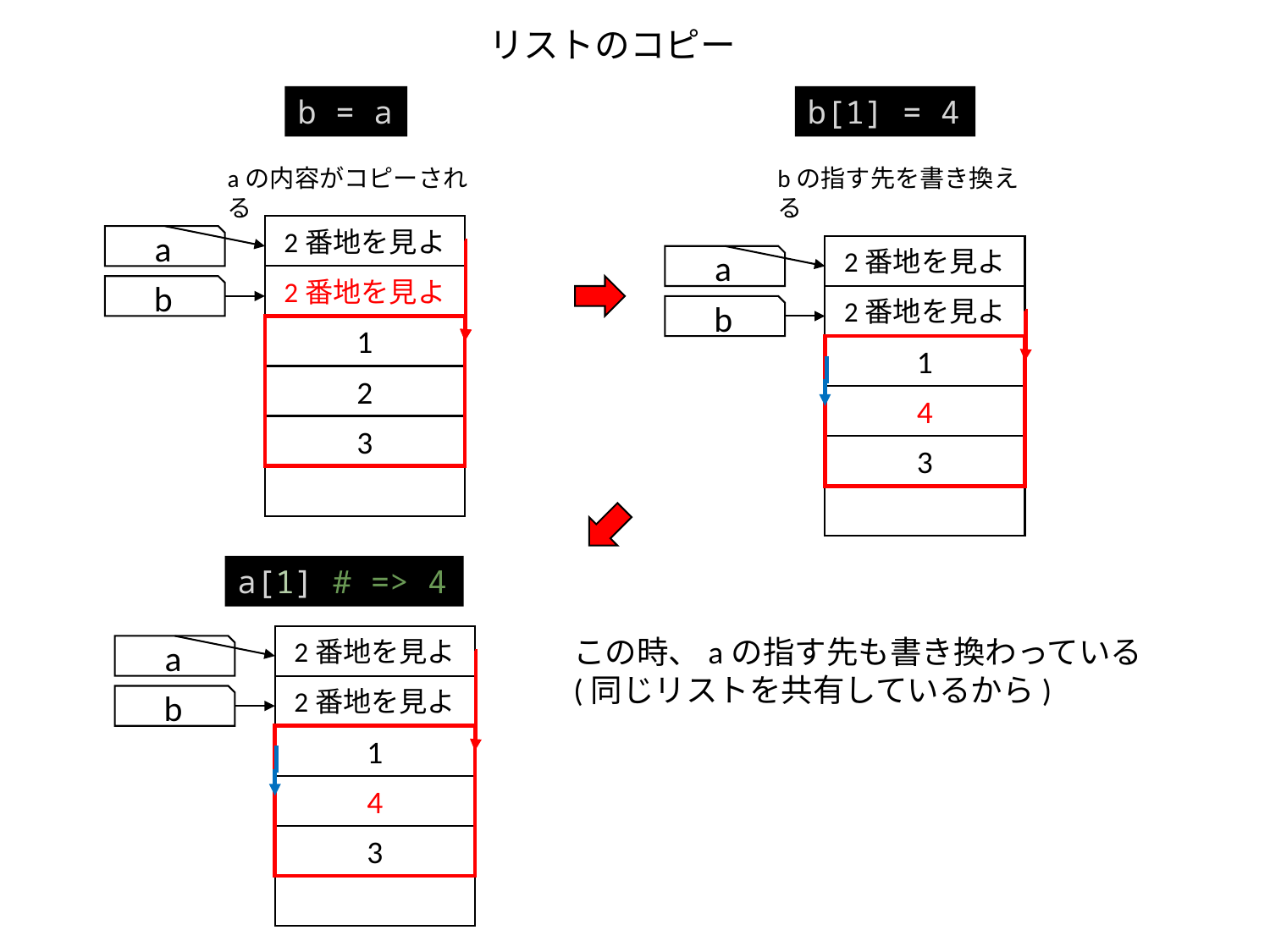

リストのコピー
b = a
b[1] = 4
aの内容がコピーされる
bの指す先を書き換える
2番地を見よ
a
2番地を見よ
a
2番地を見よ
b

2番地を見よ
b
1

1

2
4
3
3

a[1] # => 4
2番地を見よ
この時、aの指す先も書き換わっている
(同じリストを共有しているから)
a
2番地を見よ
b
1

4
3